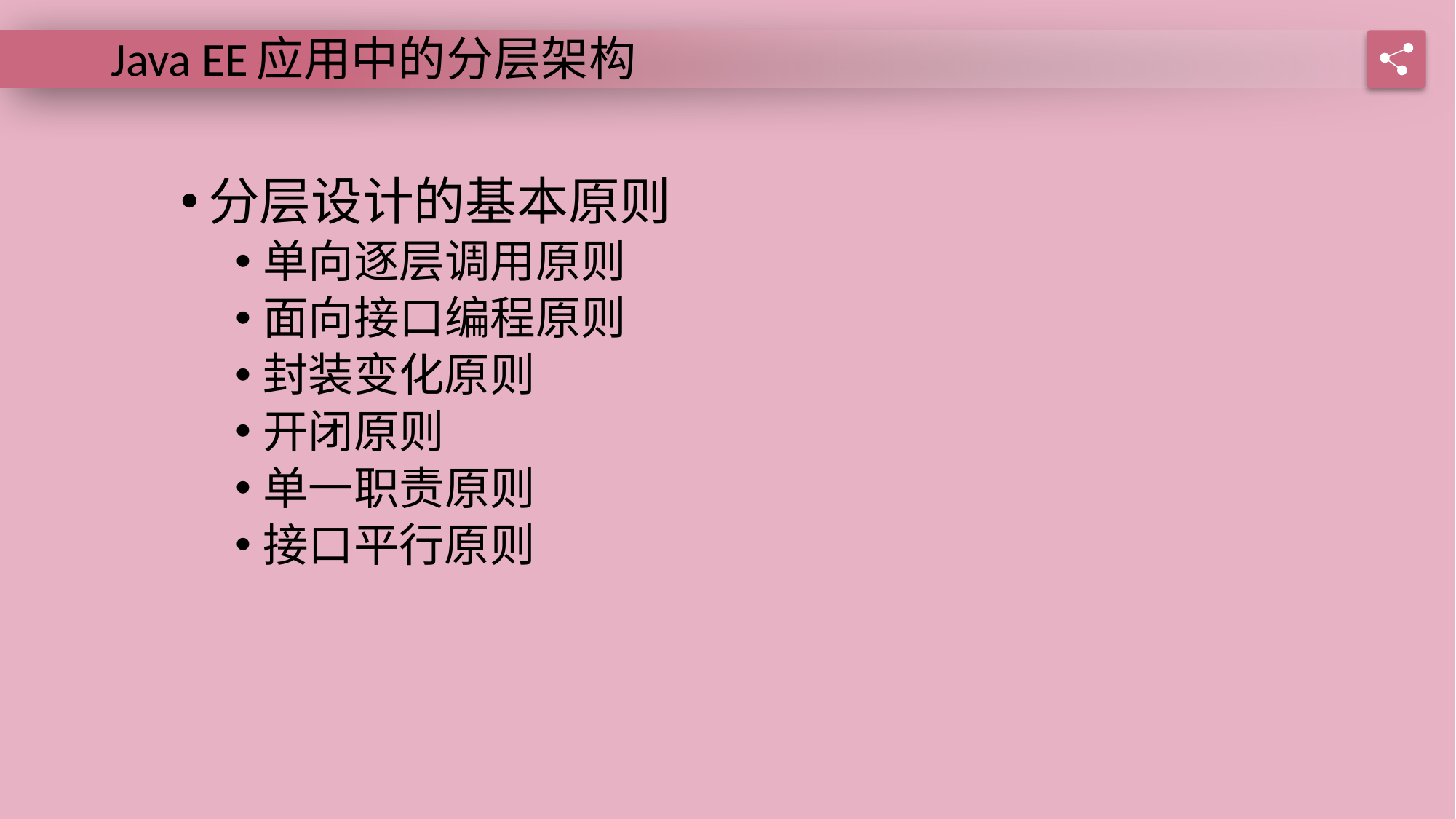

Java EE应用中的分层架构
分层设计的基本原则
单向逐层调用原则
面向接口编程原则
封装变化原则
开闭原则
单一职责原则
接口平行原则